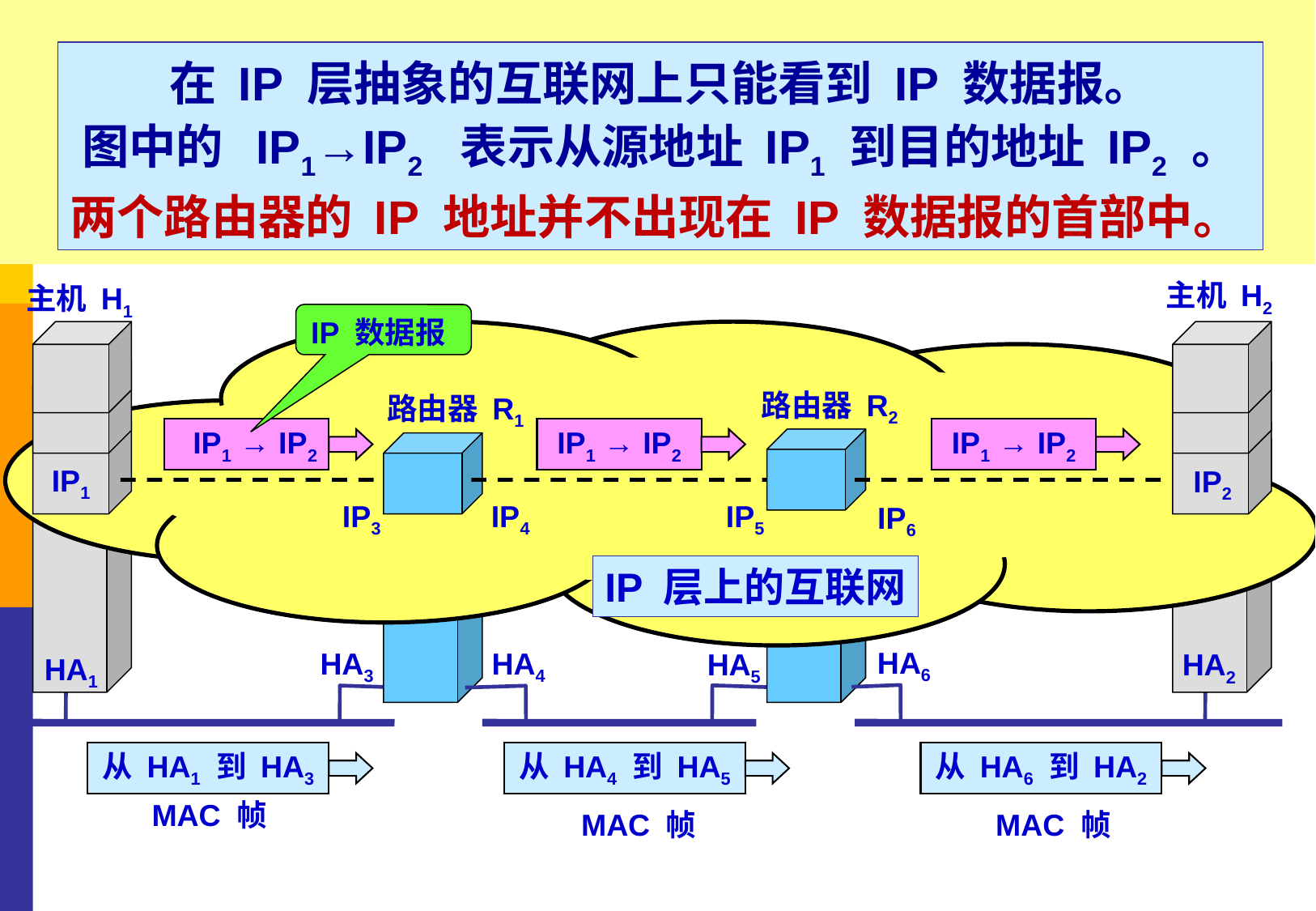

在 IP 层抽象的互联网上只能看到 IP 数据报。
图中的  IP1→IP2  表示从源地址 IP1 到目的地址 IP2 。
两个路由器的 IP 地址并不出现在 IP 数据报的首部中。
主机 H2
主机 H1

路由器 R2
路由器 R1

IP1
IP2

IP3
IP4
IP5
IP6
IP 层上的互联网
HA6
HA3
HA4
HA5
HA2
HA1

从 HA1 到 HA3

从 HA4 到 HA5

从 HA6 到 HA2

MAC 帧
MAC 帧
MAC 帧

IP 数据报
  IP1 → IP2

IP1 → IP2

IP1 → IP2